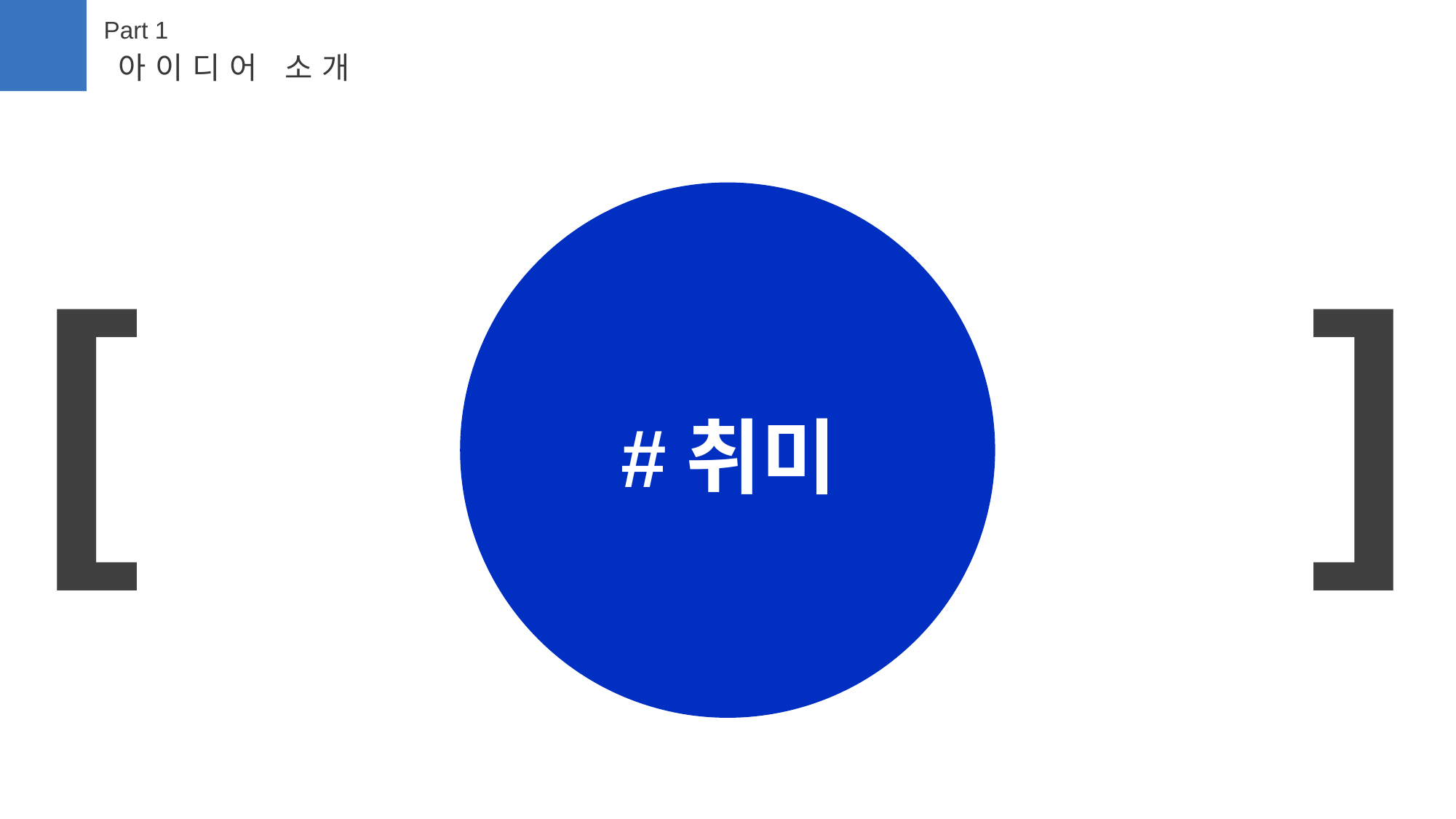

Part 1
아이디어 소개

[              ]
#취미